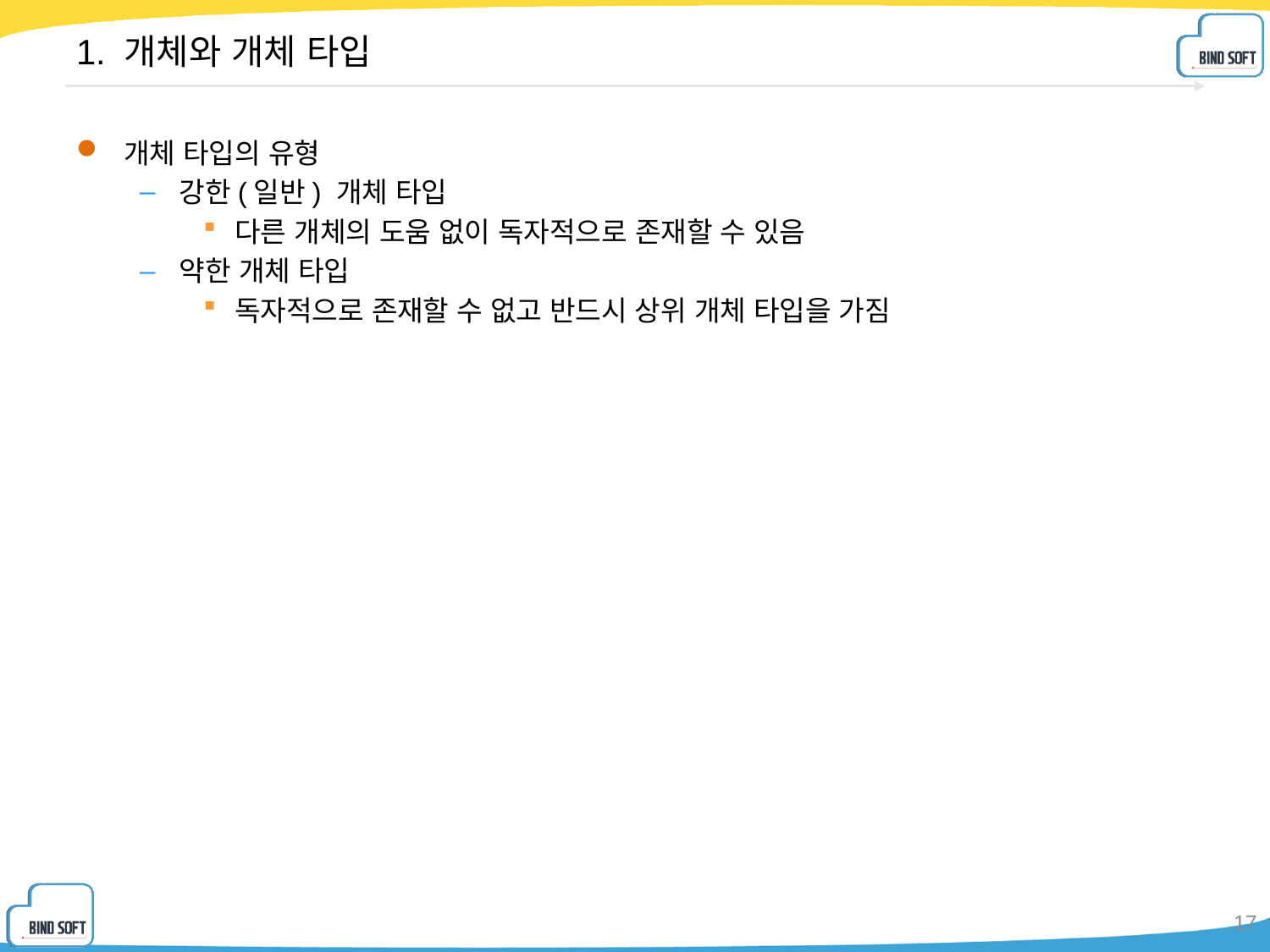

# 1. 개체와 개체 타입
개체 타입의 유형
강한(일반) 개체 타입
다른 개체의 도움 없이 독자적으로 존재할 수 있음
약한 개체 타입
독자적으로 존재할 수 없고 반드시 상위 개체 타입을 가짐
17